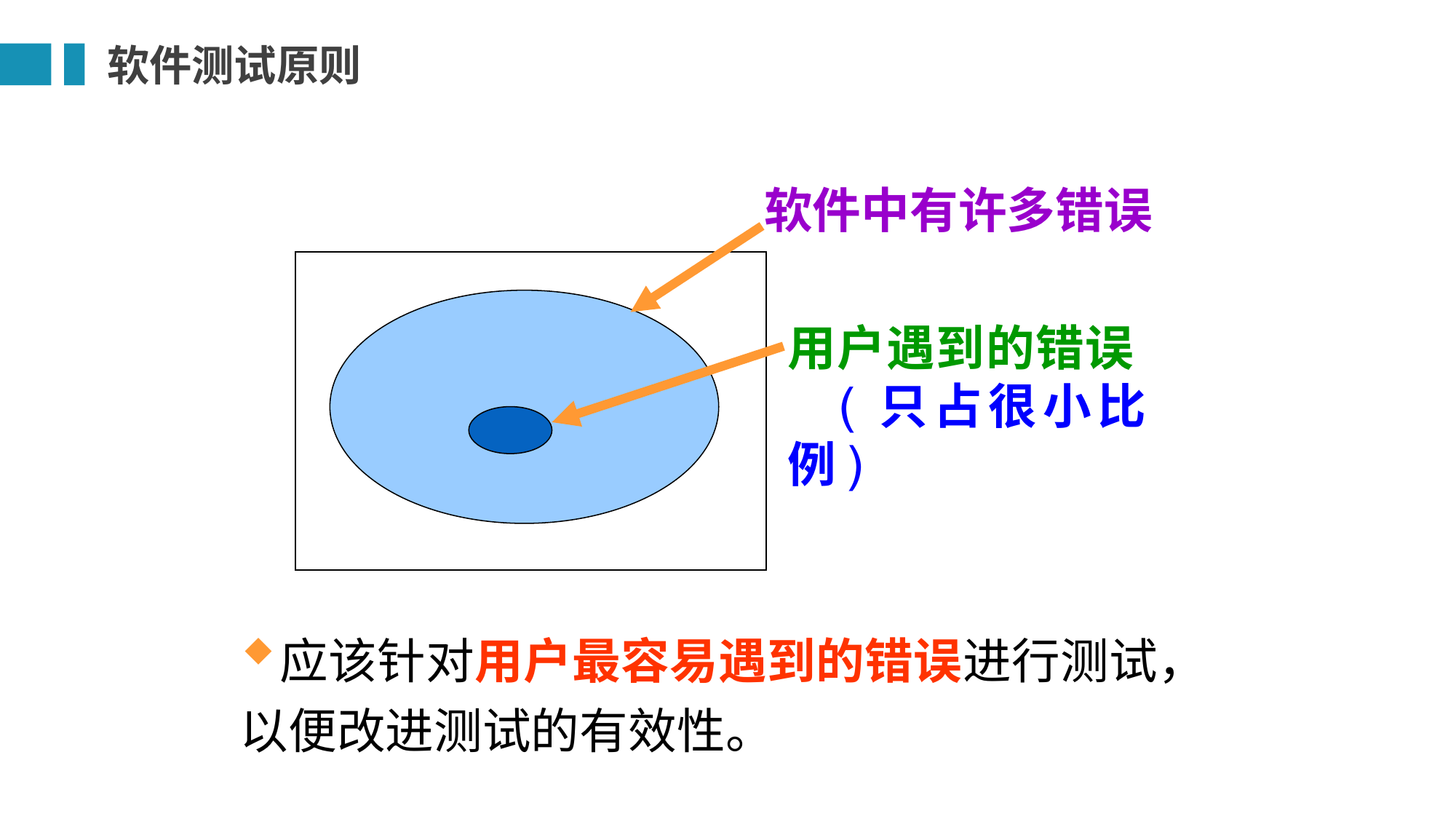

软件测试原则

软件中有许多错误

用户遇到的错误    (只占很小比例)

应该针对用户最容易遇到的错误进行测试，以便改进测试的有效性。
62